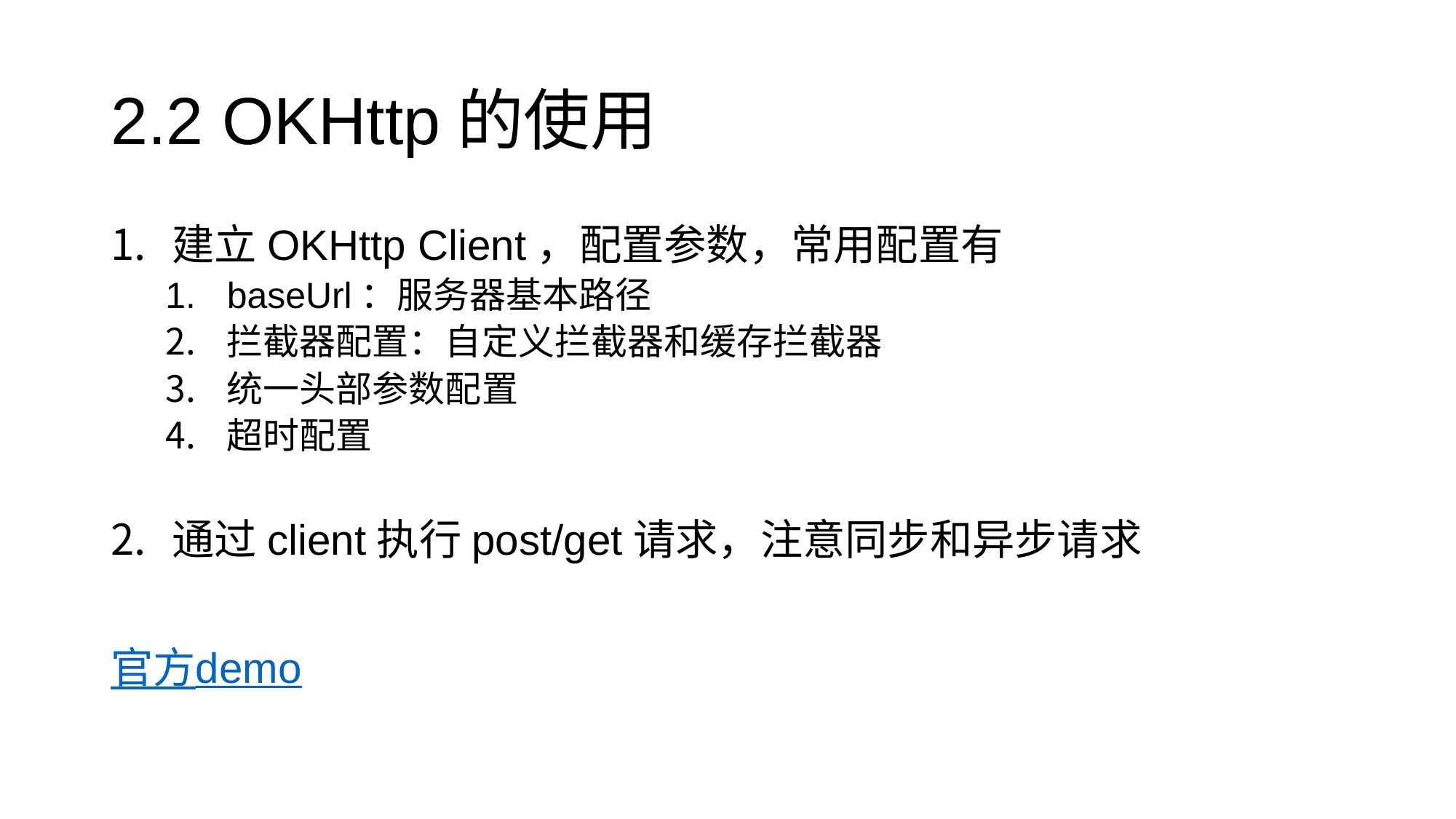

# 2.2 OKHttp的使用
建立OKHttp Client，配置参数，常用配置有
baseUrl：服务器基本路径
拦截器配置：自定义拦截器和缓存拦截器
统一头部参数配置
超时配置

通过client执行post/get请求，注意同步和异步请求

官方demo